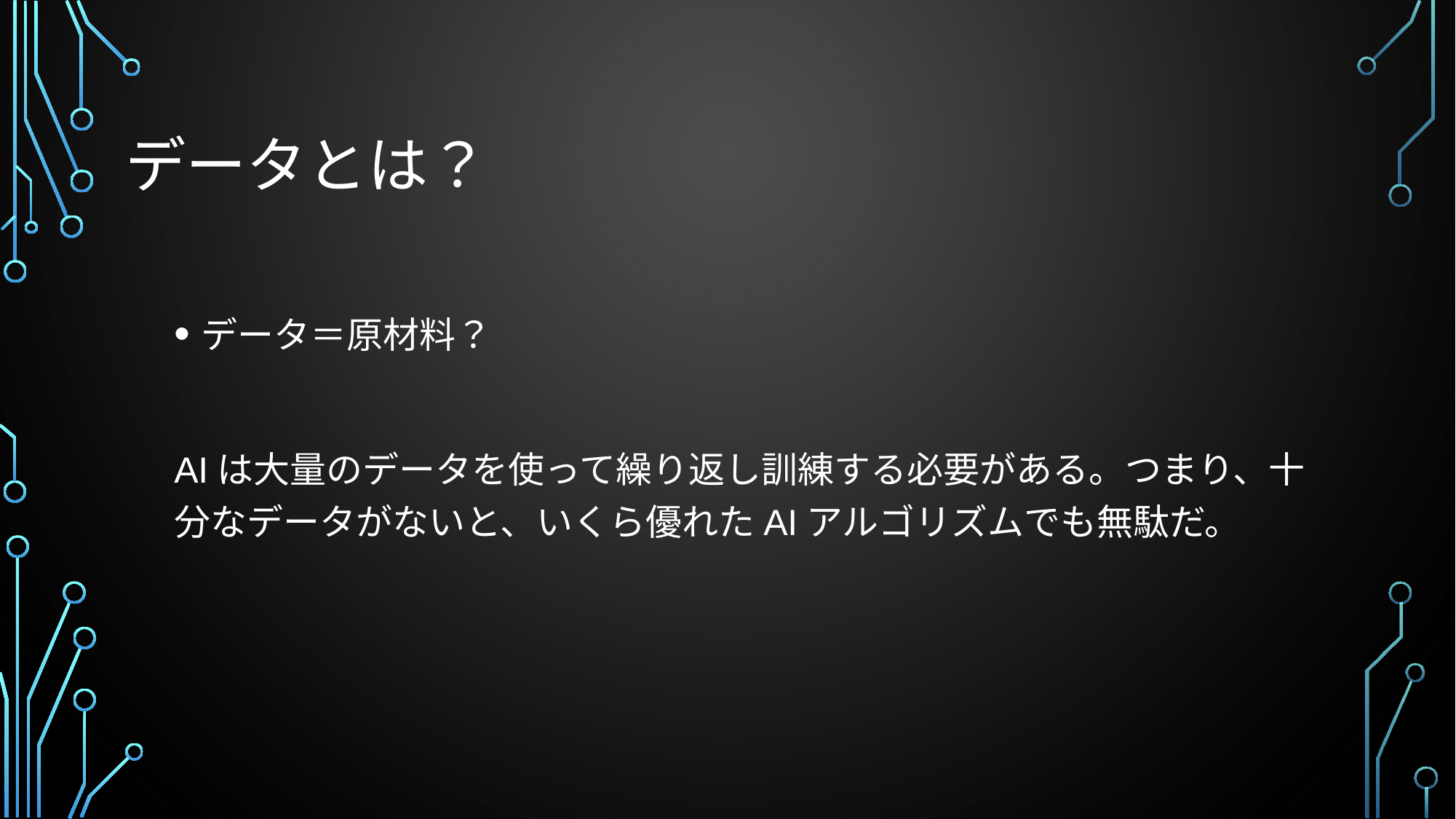

# データとは？
データ＝原材料？

AIは大量のデータを使って繰り返し訓練する必要がある。つまり、十分なデータがないと、いくら優れたAIアルゴリズムでも無駄だ。